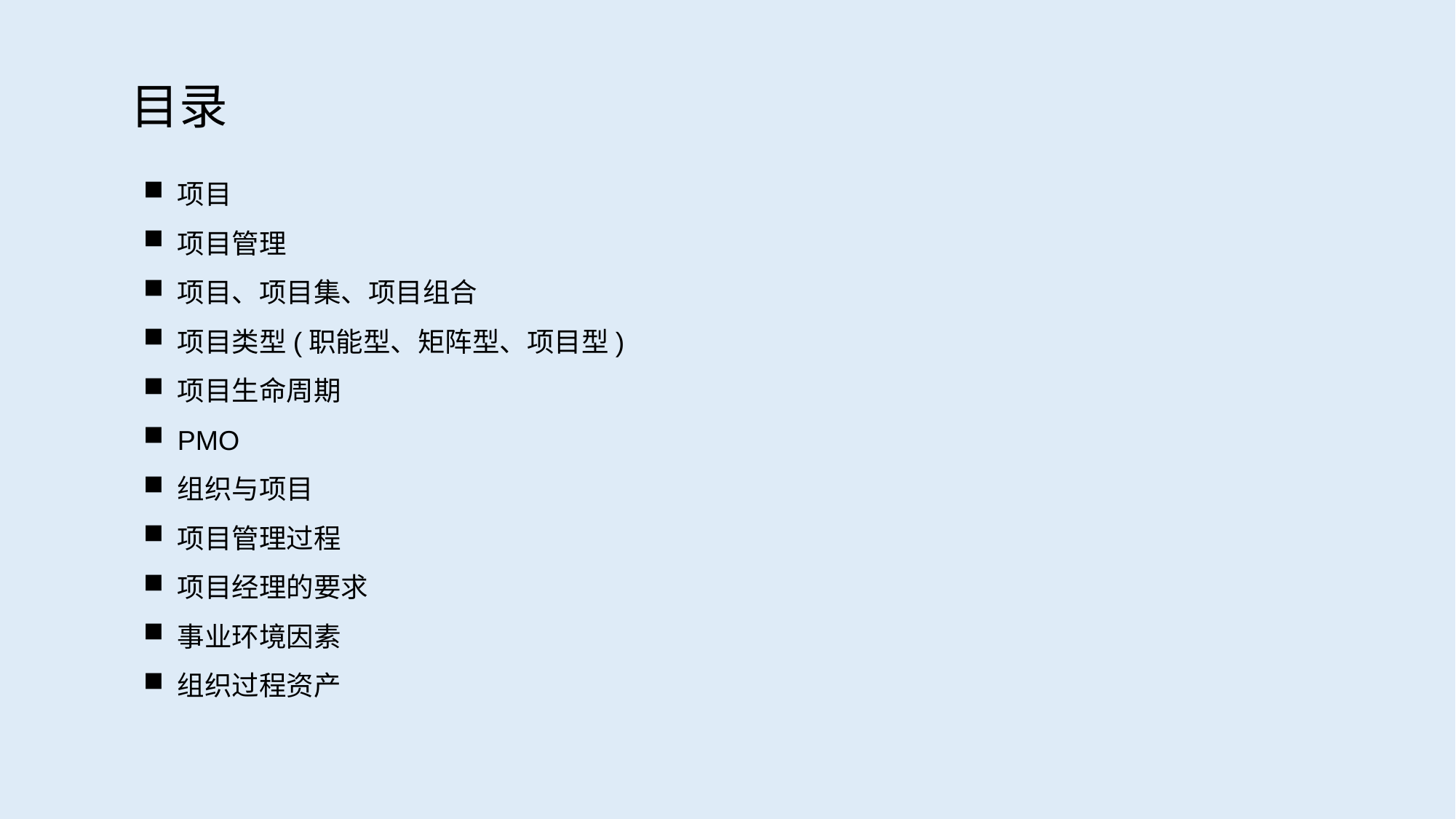

目录
项目
项目管理
项目、项目集、项目组合
项目类型(职能型、矩阵型、项目型)
项目生命周期
PMO
组织与项目
项目管理过程
项目经理的要求
事业环境因素
组织过程资产